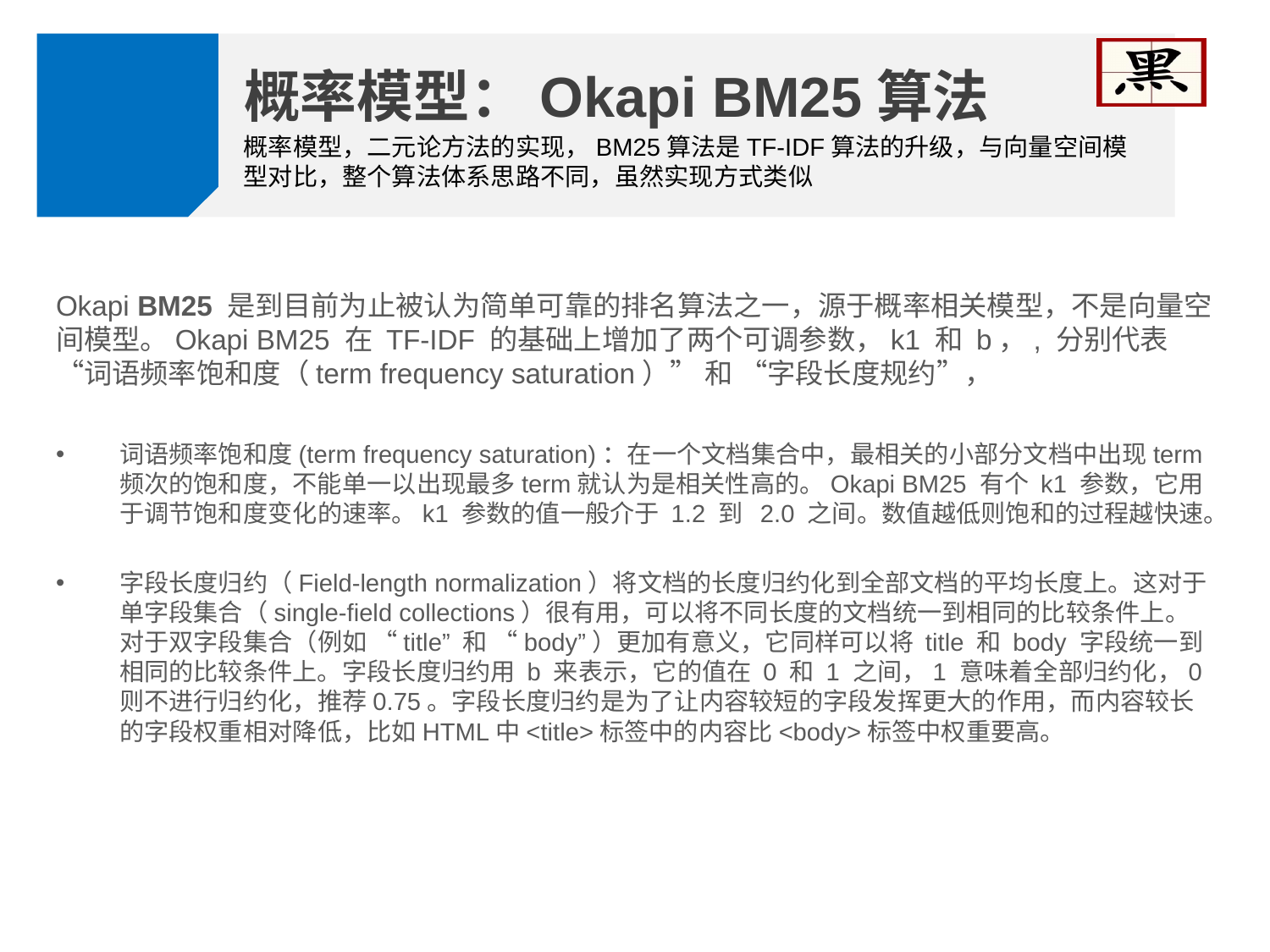

概率模型：Okapi BM25算法
概率模型，二元论方法的实现，BM25算法是TF-IDF算法的升级，与向量空间模型对比，整个算法体系思路不同，虽然实现方式类似
Okapi BM25 是到目前为止被认为简单可靠的排名算法之一，源于概率相关模型，不是向量空间模型。Okapi BM25 在 TF-IDF 的基础上增加了两个可调参数，k1 和 b，, 分别代表 “词语频率饱和度（term frequency saturation）” 和 “字段长度规约”，

词语频率饱和度(term frequency saturation)：在一个文档集合中，最相关的小部分文档中出现term频次的饱和度，不能单一以出现最多term就认为是相关性高的。Okapi BM25 有个 k1 参数，它用于调节饱和度变化的速率。k1 参数的值一般介于 1.2 到  2.0 之间。数值越低则饱和的过程越快速。

字段长度归约（Field-length normalization）将文档的长度归约化到全部文档的平均长度上。这对于单字段集合（single-field collections）很有用，可以将不同长度的文档统一到相同的比较条件上。对于双字段集合（例如 “title” 和 “body”）更加有意义，它同样可以将 title 和 body 字段统一到相同的比较条件上。字段长度归约用 b 来表示，它的值在 0 和 1 之间，1 意味着全部归约化，0 则不进行归约化，推荐0.75。字段长度归约是为了让内容较短的字段发挥更大的作用，而内容较长的字段权重相对降低，比如HTML中<title>标签中的内容比<body>标签中权重要高。